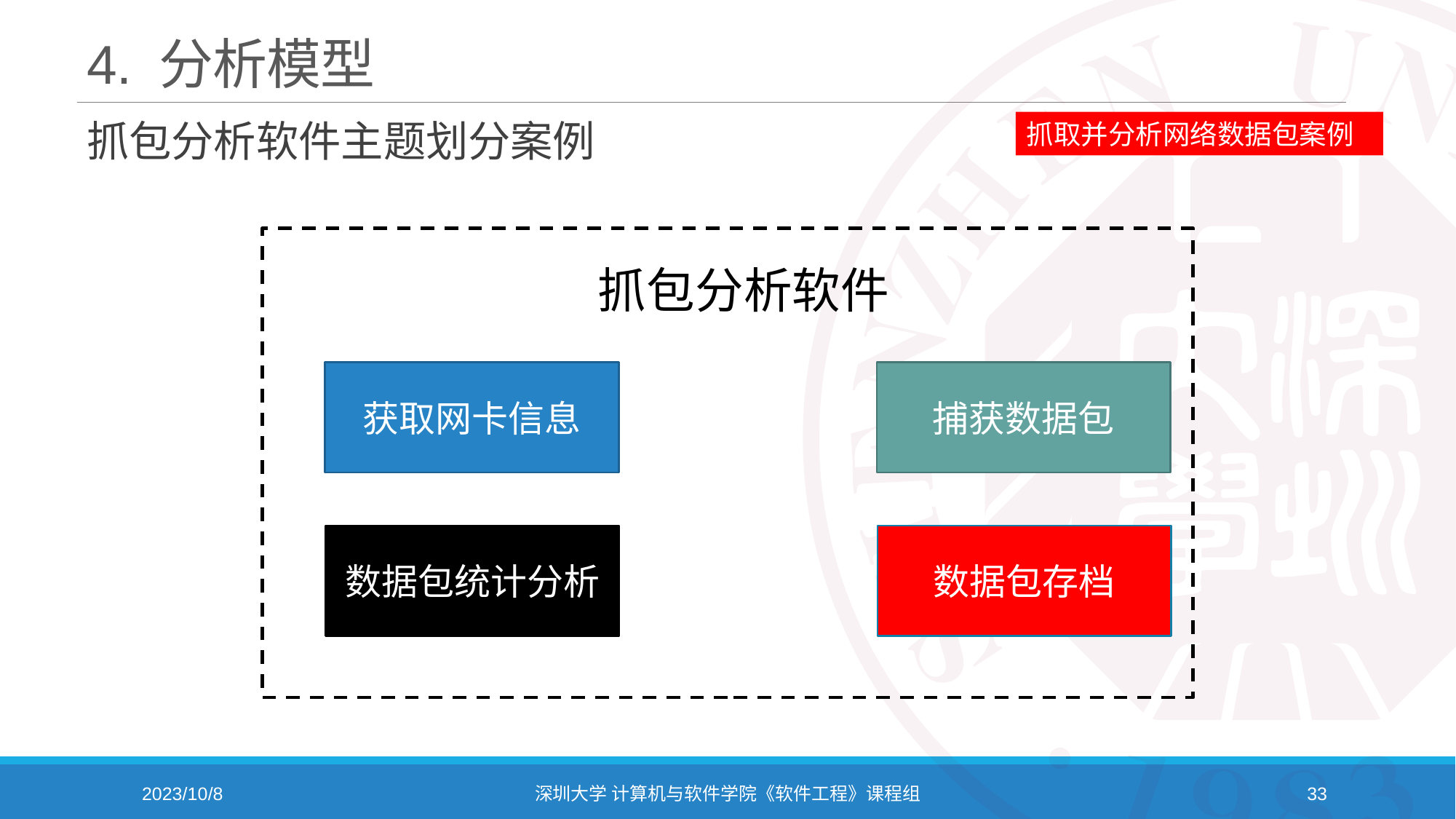

# 4. 分析模型
抓取并分析网络数据包案例
抓包分析软件主题划分案例

抓包分析软件
获取网卡信息
捕获数据包
数据包统计分析
数据包存档
2023/10/8
深圳大学 计算机与软件学院《软件工程》课程组
33